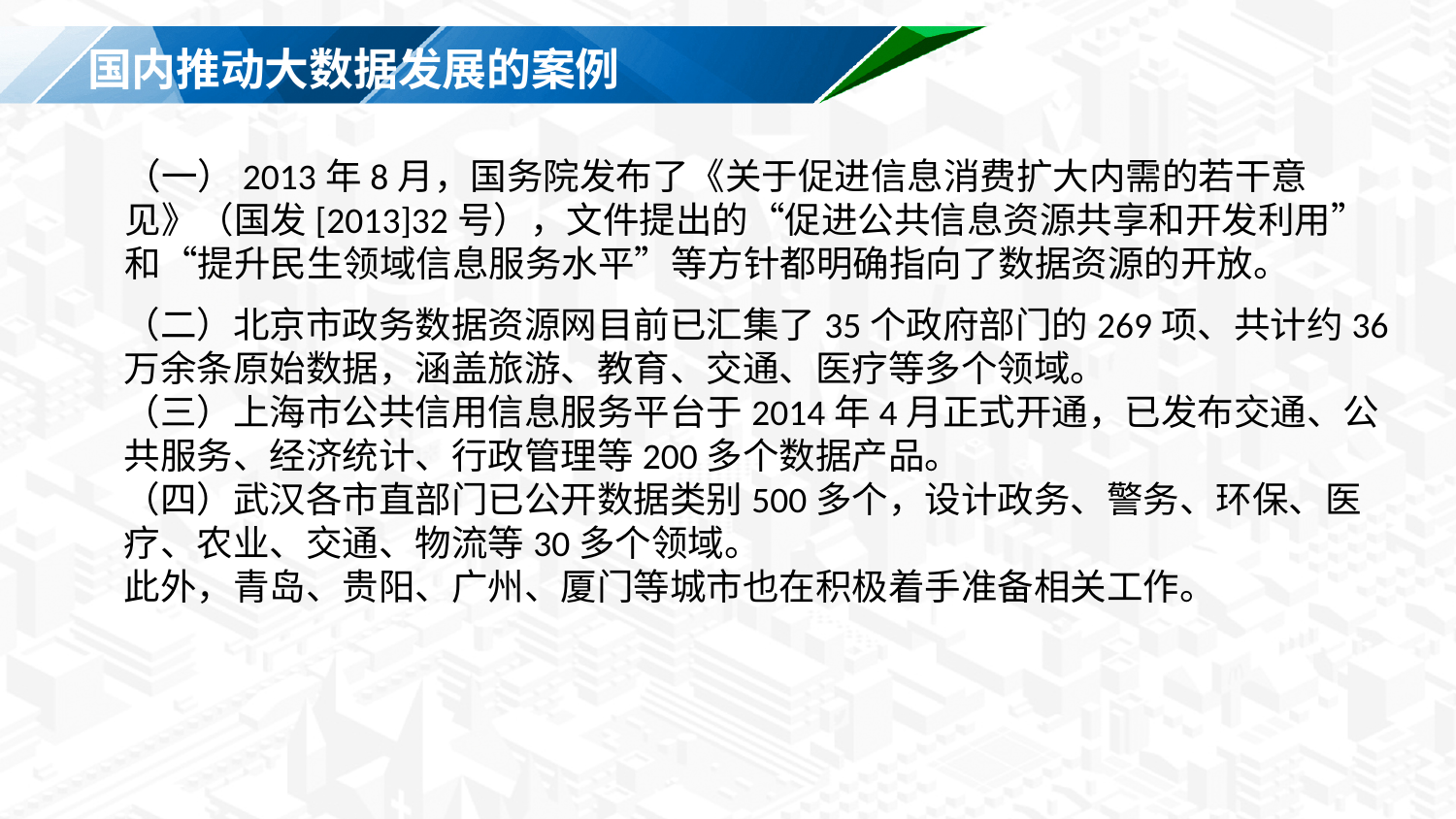

# 国内推动大数据发展的案例
（一）2013年8月，国务院发布了《关于促进信息消费扩大内需的若干意见》（国发[2013]32号），文件提出的“促进公共信息资源共享和开发利用”和“提升民生领域信息服务水平”等方针都明确指向了数据资源的开放。
（二）北京市政务数据资源网目前已汇集了35个政府部门的269项、共计约36万余条原始数据，涵盖旅游、教育、交通、医疗等多个领域。
（三）上海市公共信用信息服务平台于2014年4月正式开通，已发布交通、公共服务、经济统计、行政管理等200多个数据产品。
（四）武汉各市直部门已公开数据类别500多个，设计政务、警务、环保、医疗、农业、交通、物流等30多个领域。
此外，青岛、贵阳、广州、厦门等城市也在积极着手准备相关工作。